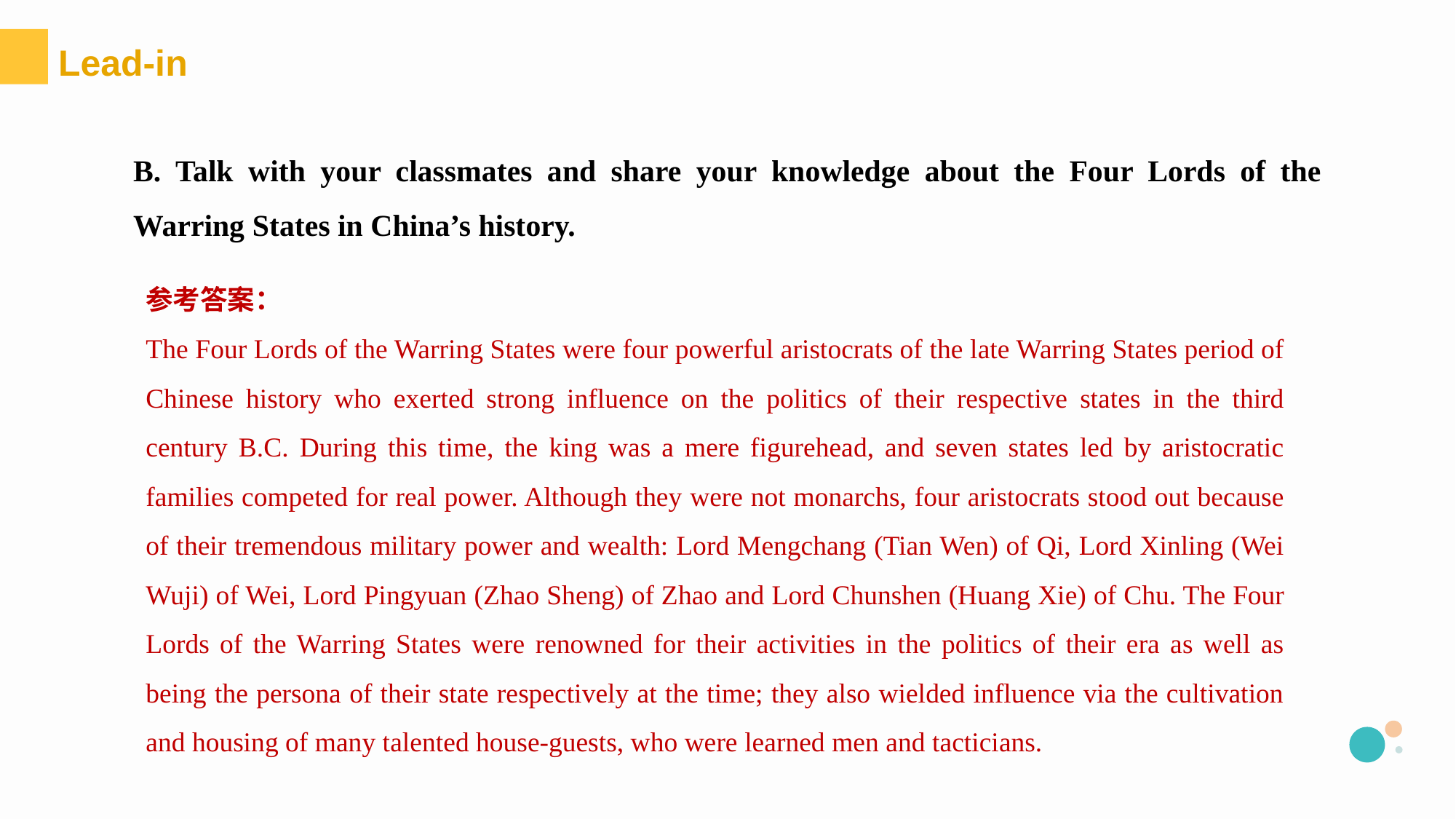

Lead-in
B. Talk with your classmates and share your knowledge about the Four Lords of the Warring States in China’s history.
参考答案：
The Four Lords of the Warring States were four powerful aristocrats of the late Warring States period of Chinese history who exerted strong influence on the politics of their respective states in the third century B.C. During this time, the king was a mere figurehead, and seven states led by aristocratic families competed for real power. Although they were not monarchs, four aristocrats stood out because of their tremendous military power and wealth: Lord Mengchang (Tian Wen) of Qi, Lord Xinling (Wei Wuji) of Wei, Lord Pingyuan (Zhao Sheng) of Zhao and Lord Chunshen (Huang Xie) of Chu. The Four Lords of the Warring States were renowned for their activities in the politics of their era as well as being the persona of their state respectively at the time; they also wielded influence via the cultivation and housing of many talented house-guests, who were learned men and tacticians.